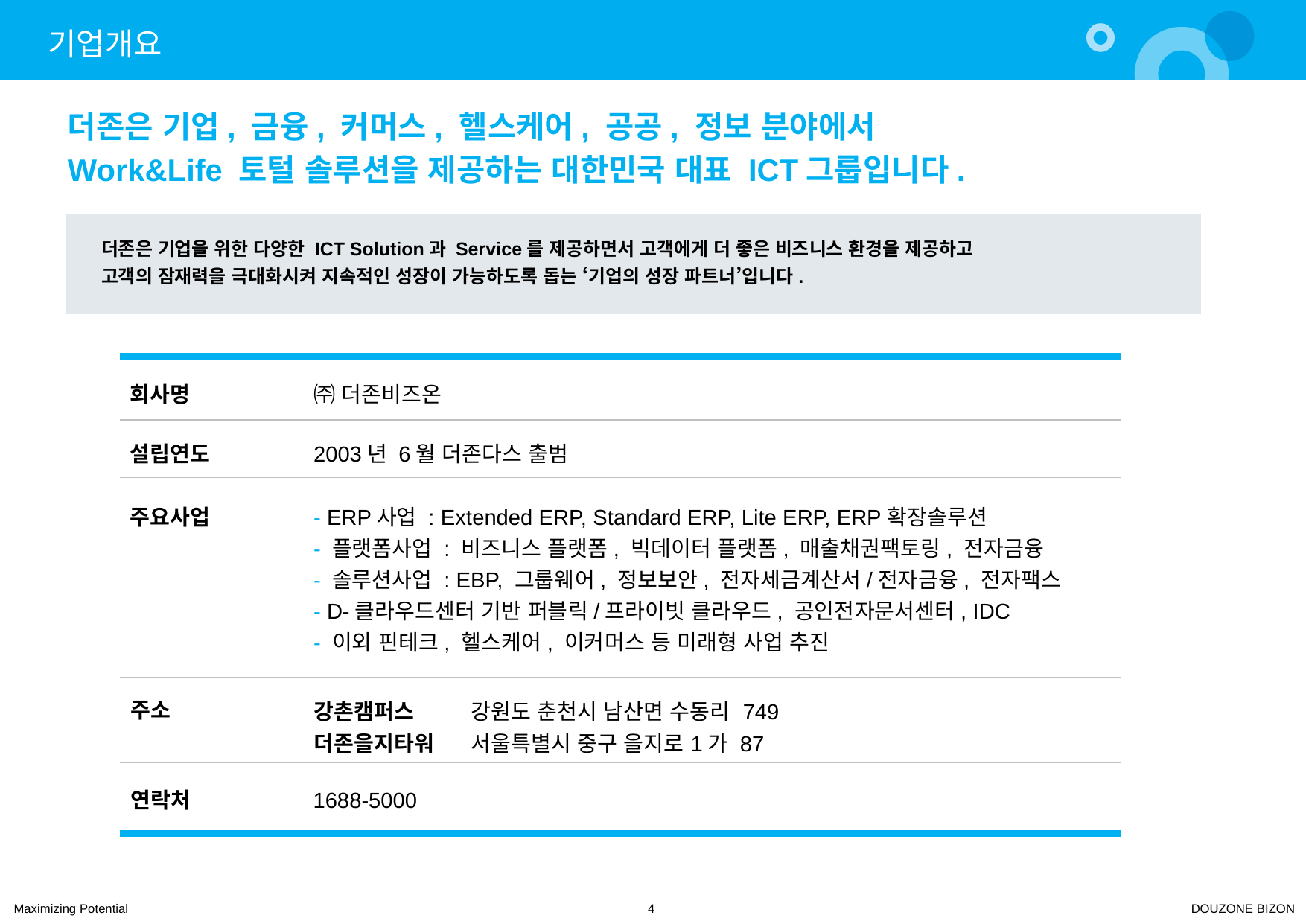

# 기업개요
더존은 기업, 금융, 커머스, 헬스케어, 공공, 정보 분야에서
Work&Life 토털 솔루션을 제공하는 대한민국 대표 ICT그룹입니다.

더존은 기업을 위한 다양한 ICT Solution과 Service를 제공하면서 고객에게 더 좋은 비즈니스 환경을 제공하고
고객의 잠재력을 극대화시켜 지속적인 성장이 가능하도록 돕는 ‘기업의 성장 파트너’입니다.
회사명
㈜ 더존비즈온
설립연도
2003년 6월 더존다스 출범
주요사업
- ERP사업 : Extended ERP, Standard ERP, Lite ERP, ERP확장솔루션
- 플랫폼사업 : 비즈니스 플랫폼, 빅데이터 플랫폼, 매출채권팩토링, 전자금융
- 솔루션사업 : EBP, 그룹웨어, 정보보안, 전자세금계산서/전자금융, 전자팩스
- D-클라우드센터 기반 퍼블릭/프라이빗 클라우드, 공인전자문서센터, IDC
- 이외 핀테크, 헬스케어, 이커머스 등 미래형 사업 추진
주소
| 강촌캠퍼스 더존을지타워 | 강원도 춘천시 남산면 수동리 749 서울특별시 중구 을지로1가 87 |
| --- | --- |
연락처
1688-5000